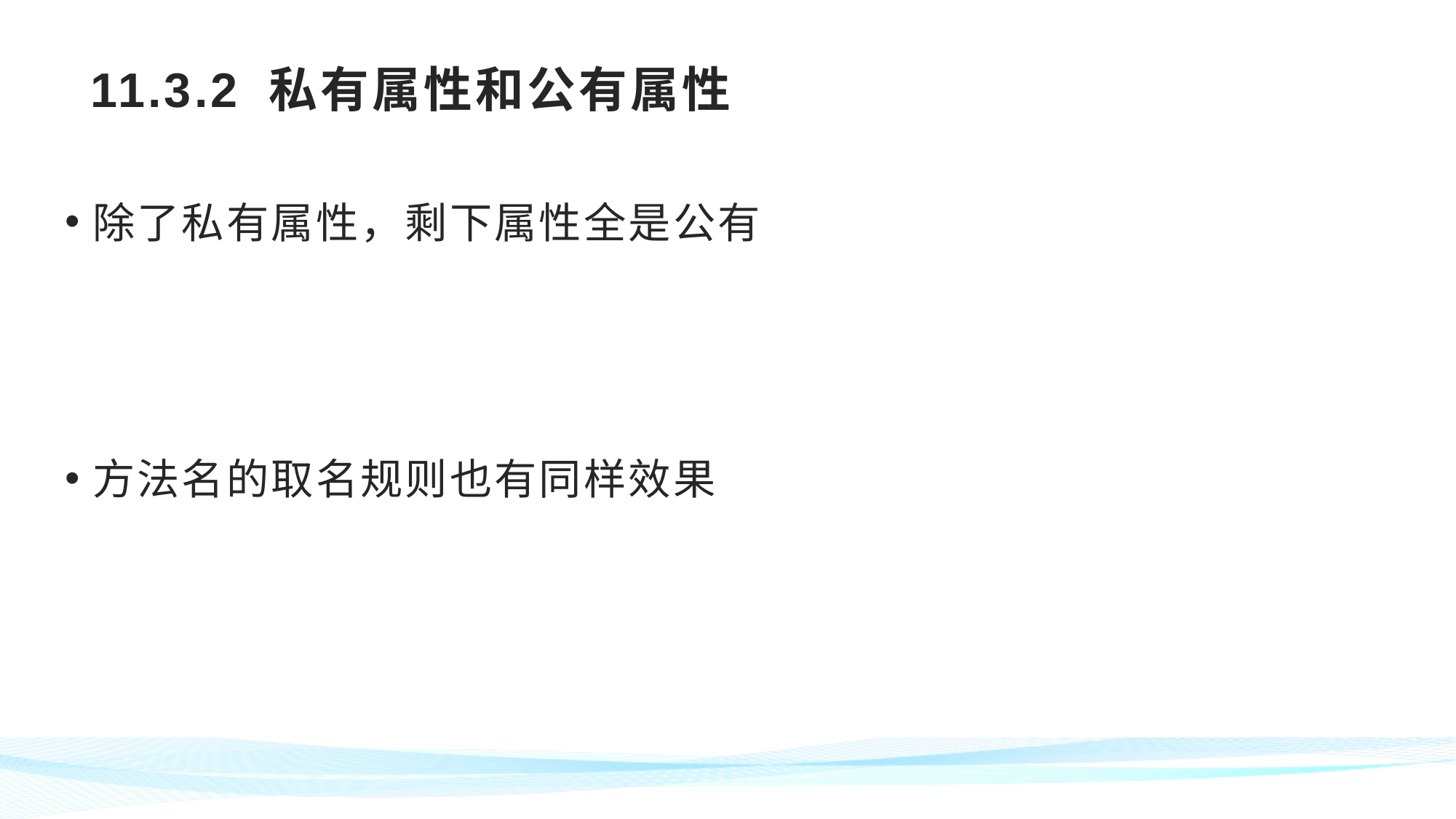

# 11.3.2 私有属性和公有属性

除了私有属性，剩下属性全是公有

方法名的取名规则也有同样效果